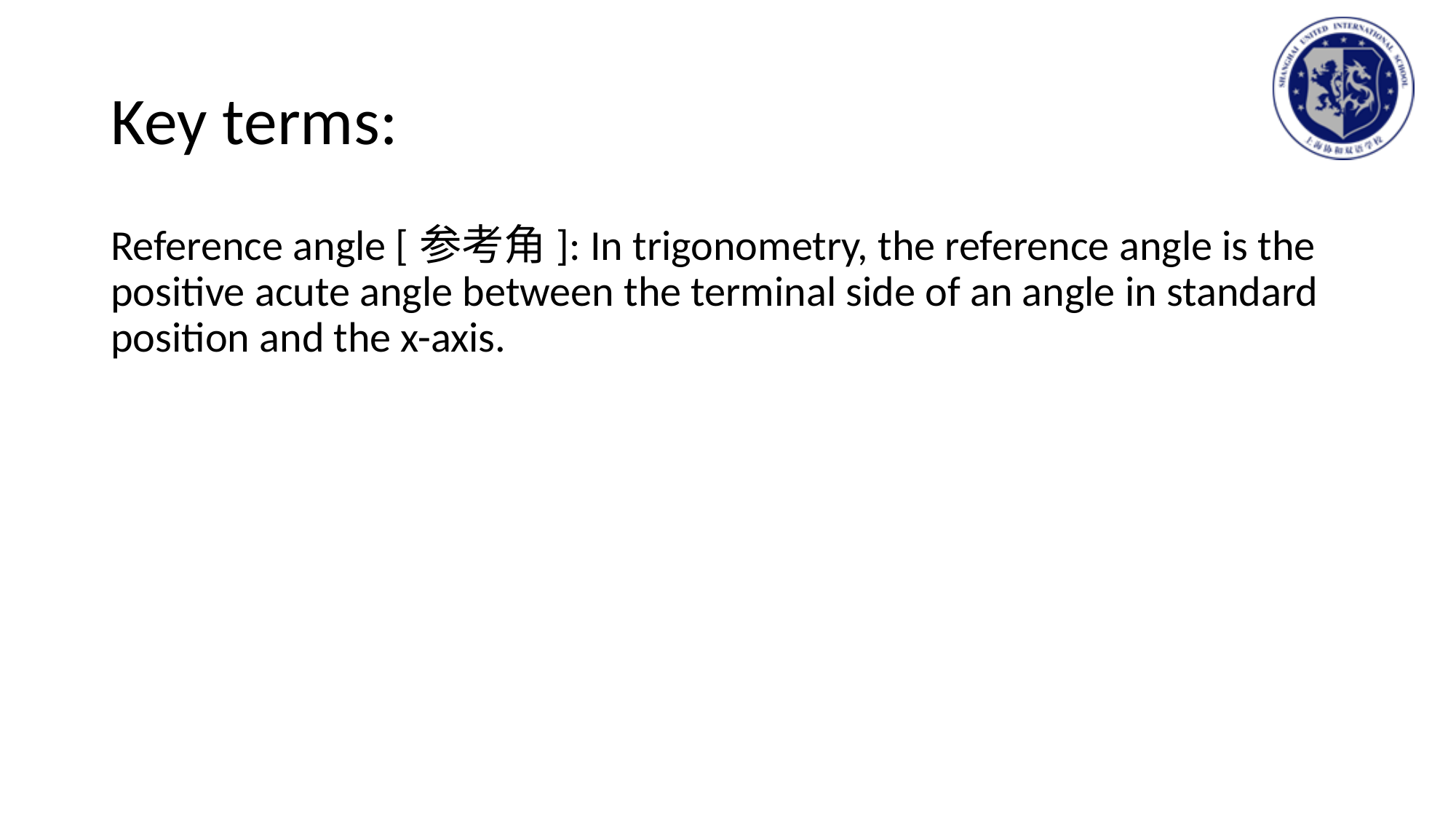

# Key terms:
Reference angle [参考角]: In trigonometry, the reference angle is the positive acute angle between the terminal side of an angle in standard position and the x-axis.